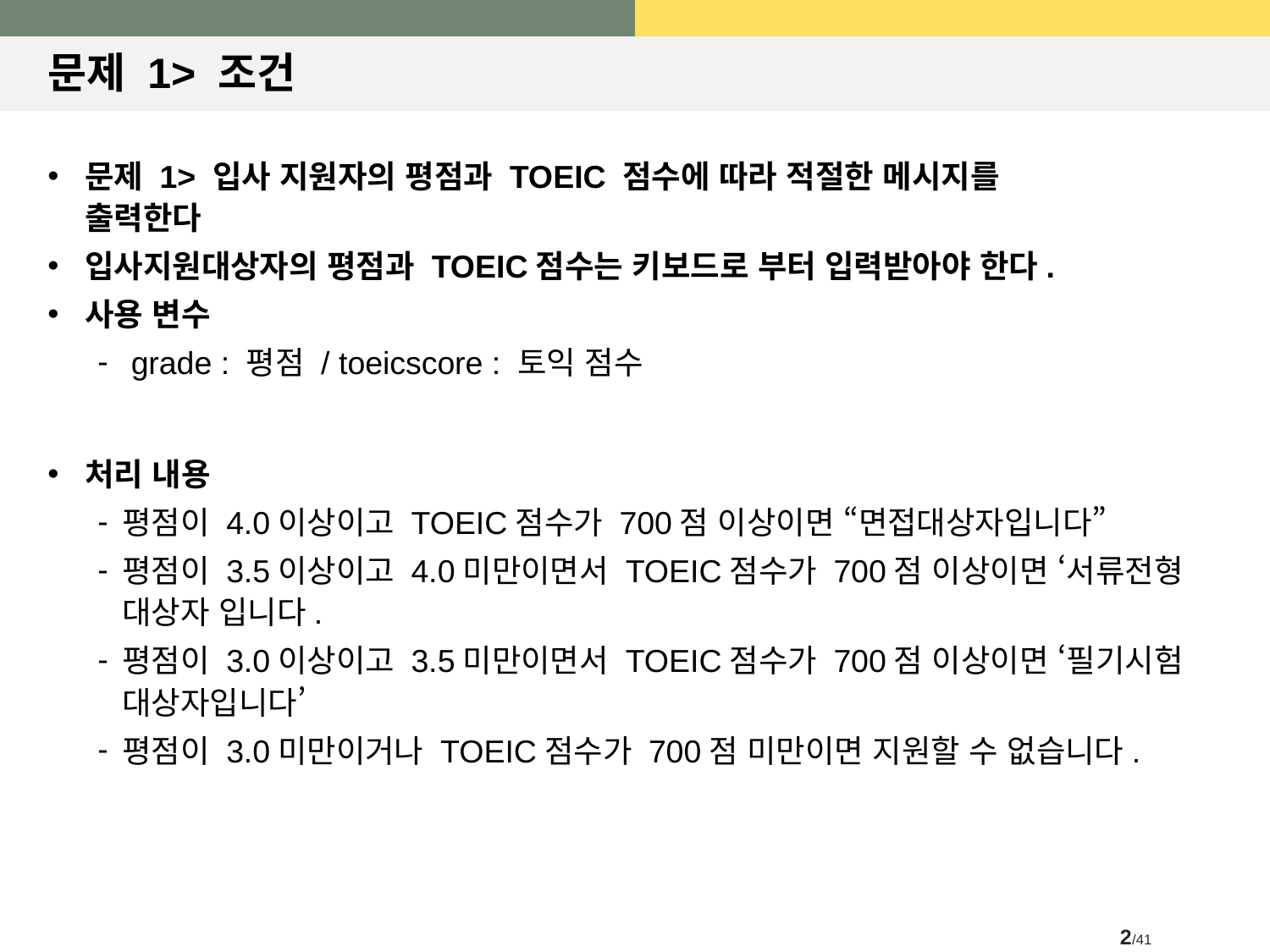

# 문제 1> 조건
문제 1> 입사 지원자의 평점과 TOEIC 점수에 따라 적절한 메시지를
출력한다
입사지원대상자의 평점과 TOEIC점수는 키보드로 부터 입력받아야 한다.
사용 변수
 grade : 평점 / toeicscore : 토익 점수

처리 내용
평점이 4.0이상이고 TOEIC점수가 700점 이상이면 “면접대상자입니다”
평점이 3.5이상이고 4.0미만이면서 TOEIC점수가 700점 이상이면 ‘서류전형 대상자 입니다.
평점이 3.0이상이고 3.5미만이면서 TOEIC점수가 700점 이상이면 ‘필기시험 대상자입니다’
평점이 3.0미만이거나 TOEIC점수가 700점 미만이면 지원할 수 없습니다.